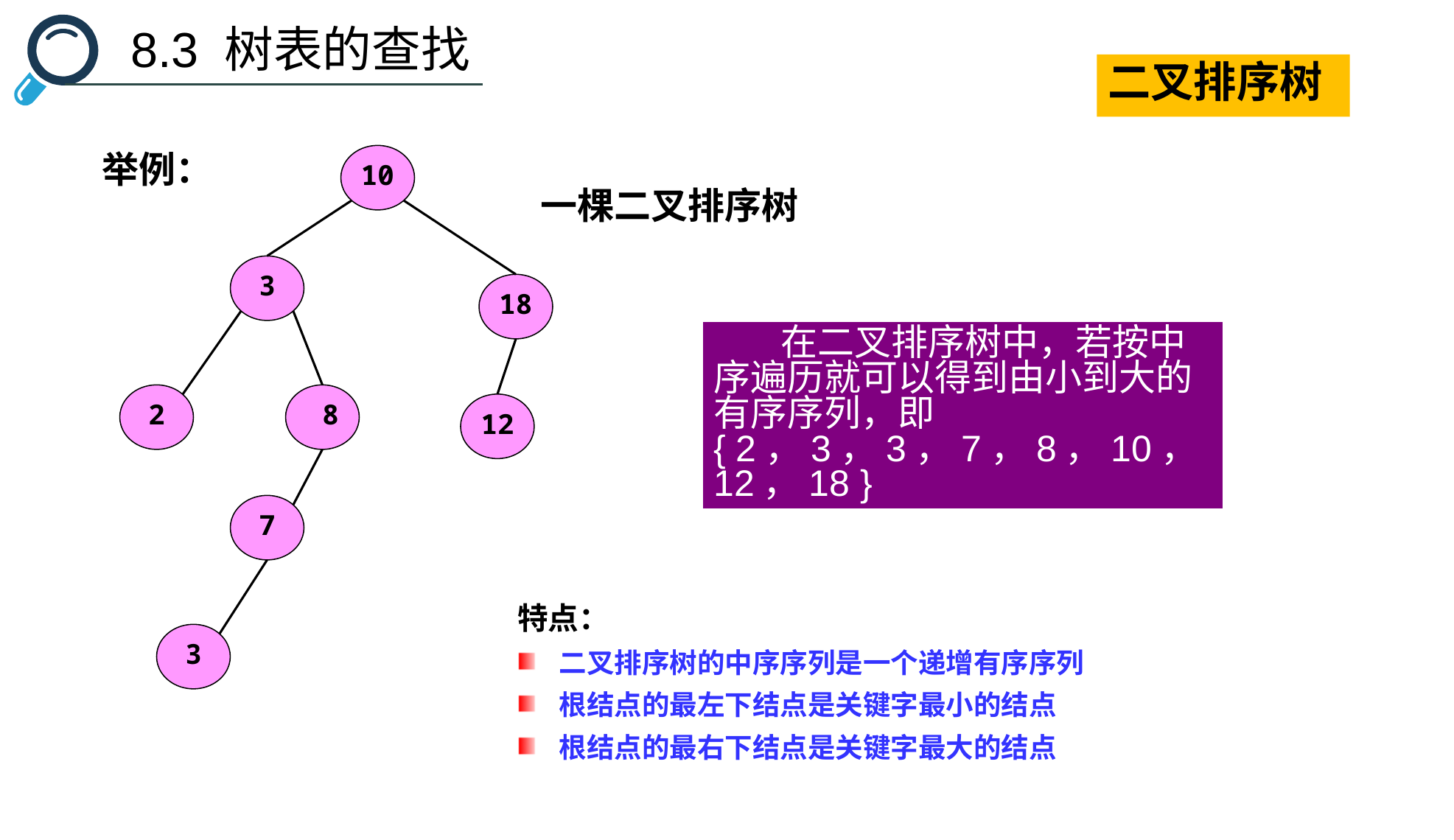

8.3 树表的查找
二叉排序树
10
3
18
2
 8
12
7
3
举例：
一棵二叉排序树
       在二叉排序树中，若按中序遍历就可以得到由小到大的有序序列，即{ 2，3，3，7，8，10，12，18 }
特点：
二叉排序树的中序序列是一个递增有序序列
根结点的最左下结点是关键字最小的结点
根结点的最右下结点是关键字最大的结点